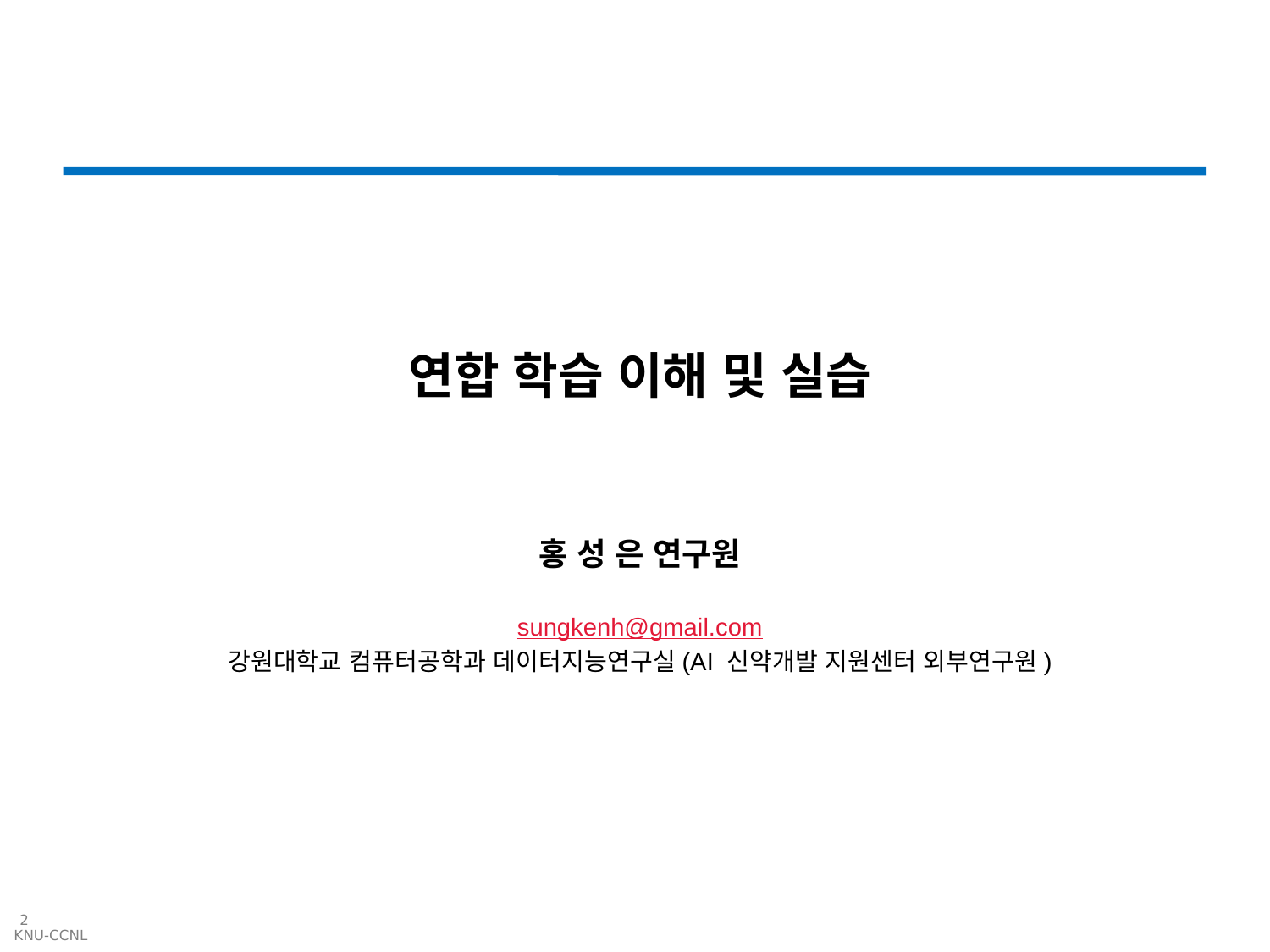

# 연합 학습 이해 및 실습
홍 성 은 연구원

sungkenh@gmail.com
강원대학교 컴퓨터공학과 데이터지능연구실(AI 신약개발 지원센터 외부연구원)